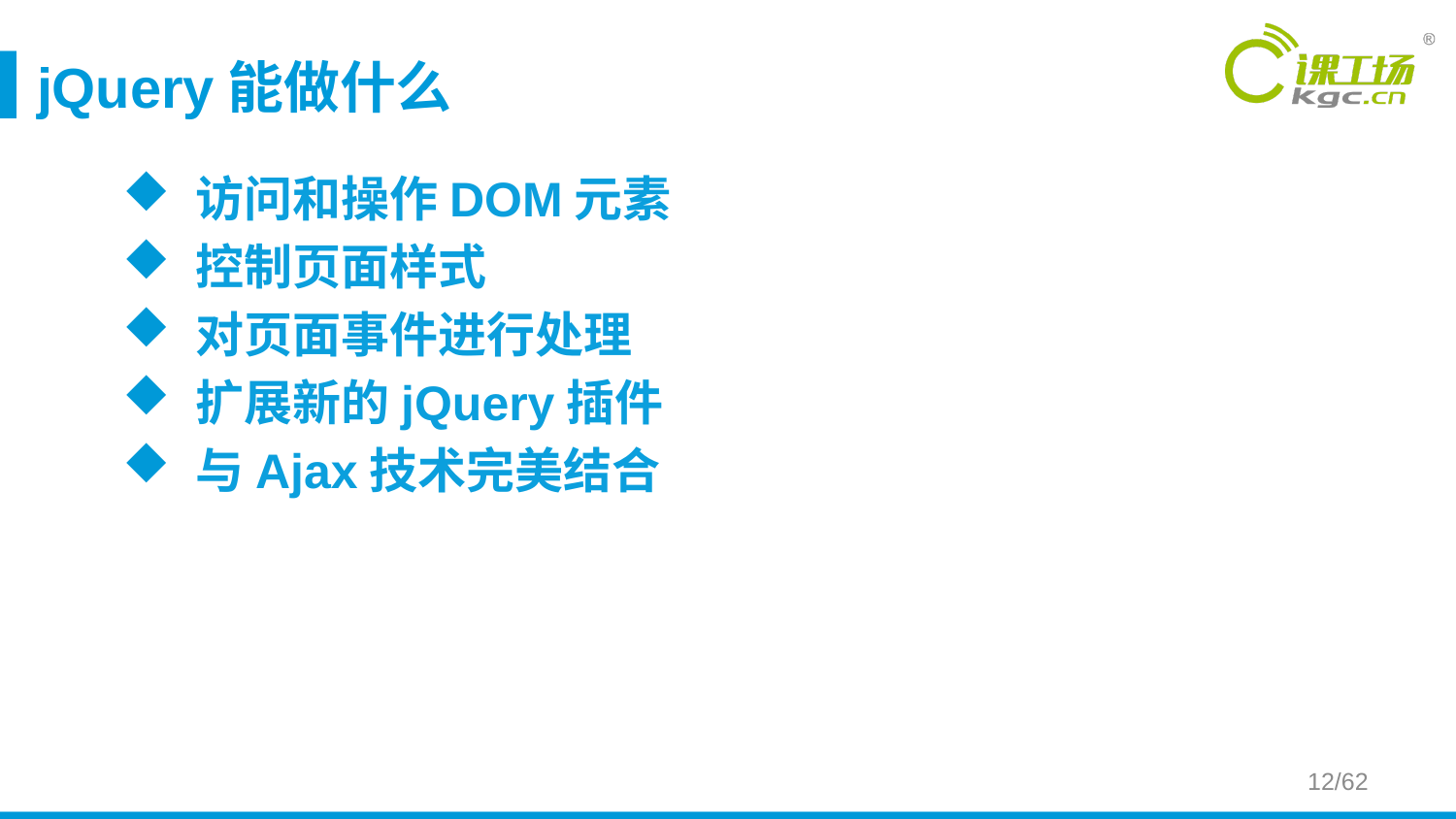

# jQuery能做什么
访问和操作DOM元素
控制页面样式
对页面事件进行处理
扩展新的jQuery插件
与Ajax技术完美结合
12/62